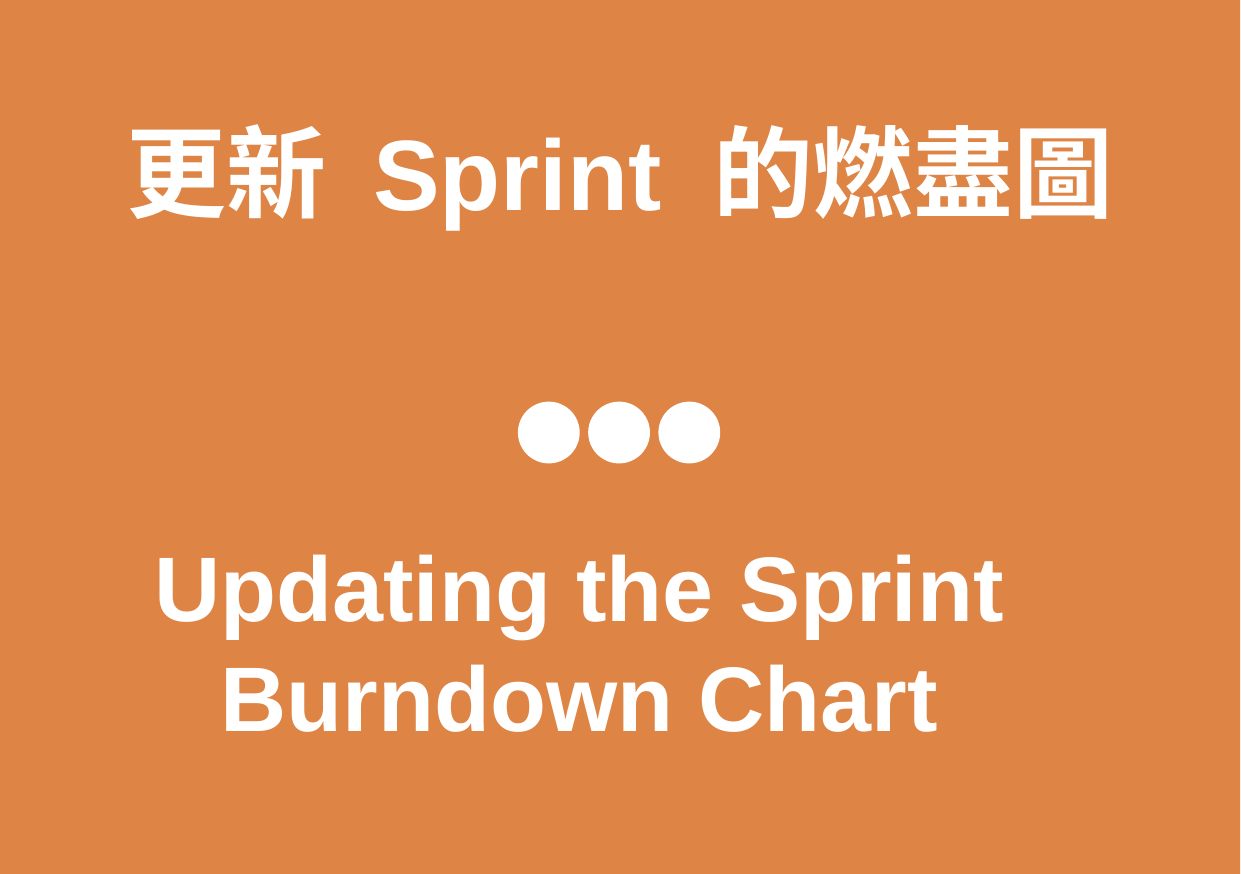

更新 Sprint 的燃盡圖

Updating the Sprint Burndown Chart